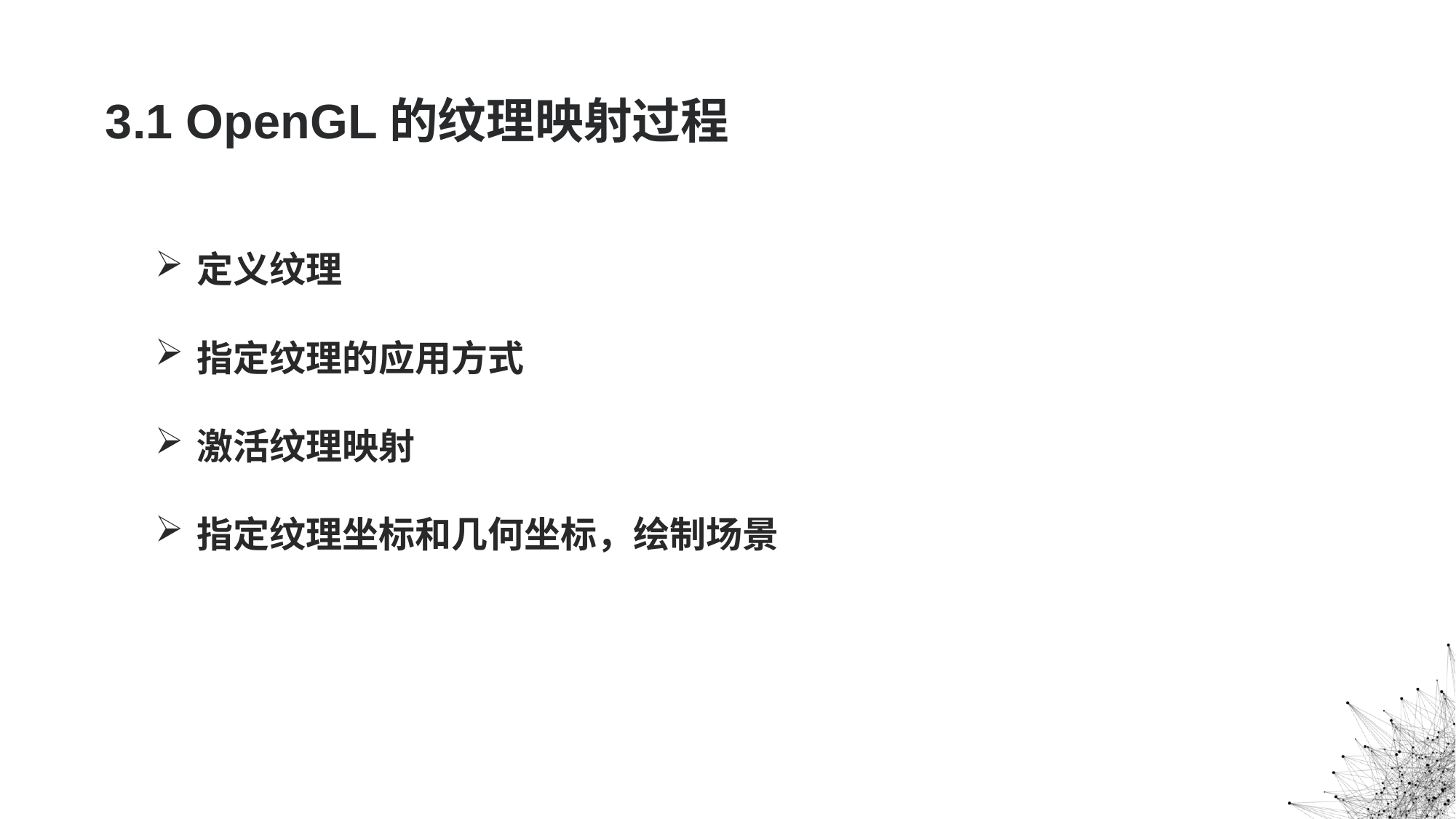

# 3.1 OpenGL的纹理映射过程
定义纹理
指定纹理的应用方式
激活纹理映射
指定纹理坐标和几何坐标，绘制场景